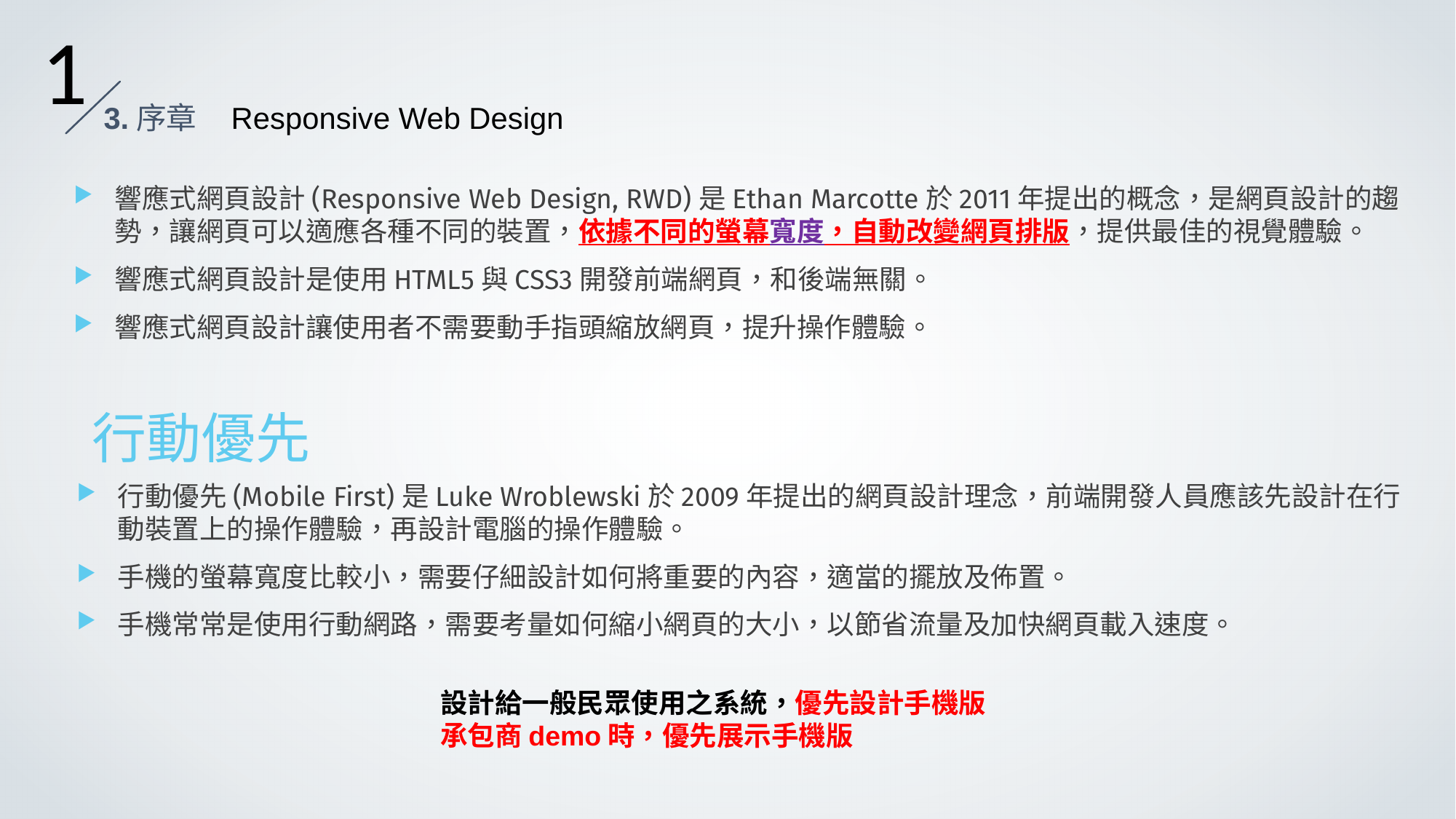

1
3.序章    Responsive Web Design
響應式網頁設計(Responsive Web Design, RWD)是Ethan Marcotte於2011年提出的概念，是網頁設計的趨勢，讓網頁可以適應各種不同的裝置，依據不同的螢幕寬度，自動改變網頁排版，提供最佳的視覺體驗。
響應式網頁設計是使用HTML5與CSS3開發前端網頁，和後端無關。
響應式網頁設計讓使用者不需要動手指頭縮放網頁，提升操作體驗。
行動優先
行動優先(Mobile First)是Luke Wroblewski於2009年提出的網頁設計理念，前端開發人員應該先設計在行動裝置上的操作體驗，再設計電腦的操作體驗。
手機的螢幕寬度比較小，需要仔細設計如何將重要的內容，適當的擺放及佈置。
手機常常是使用行動網路，需要考量如何縮小網頁的大小，以節省流量及加快網頁載入速度。
設計給一般民眾使用之系統，優先設計手機版
承包商demo時，優先展示手機版
8